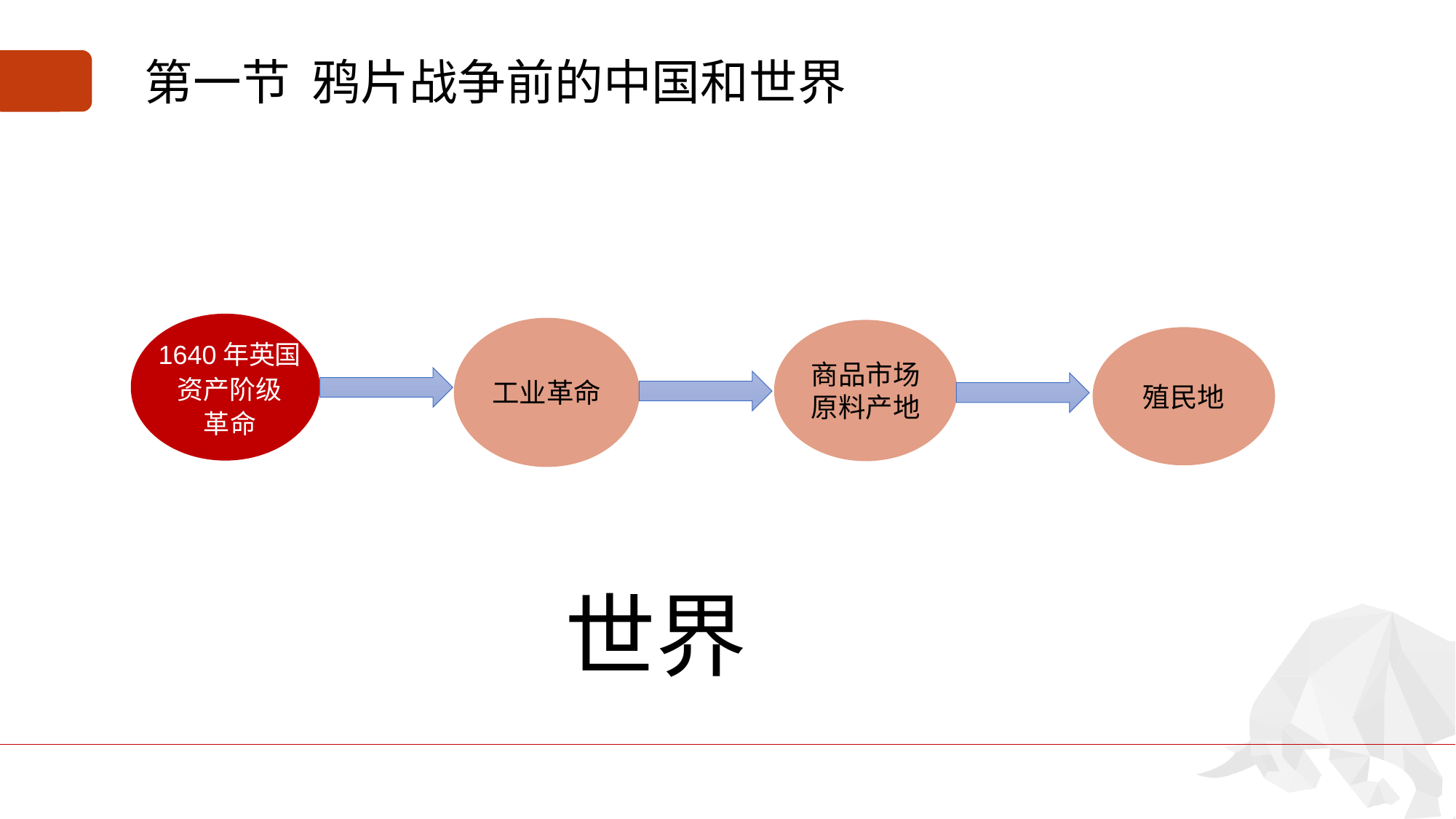

第一节  鸦片战争前的中国和世界
1640年英国
资产阶级
革命
工业革命
商品市场
原料产地
殖民地

世界